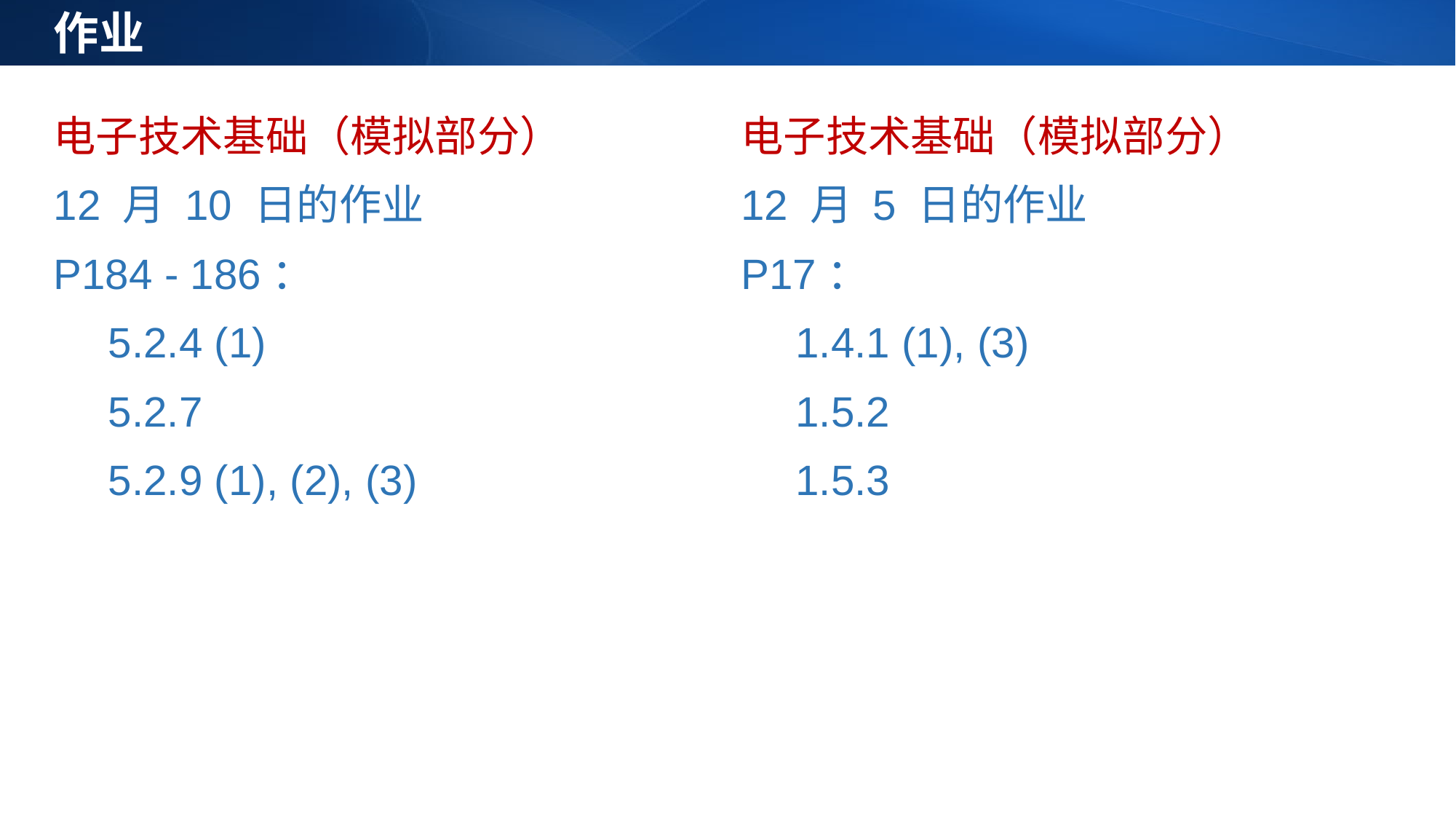

作业
电子技术基础（模拟部分）
12 月 10 日的作业
P184 - 186：
5.2.4 (1)
5.2.7
5.2.9 (1), (2), (3)
电子技术基础（模拟部分）
12 月 5 日的作业
P17：
1.4.1 (1), (3)
1.5.2
1.5.3